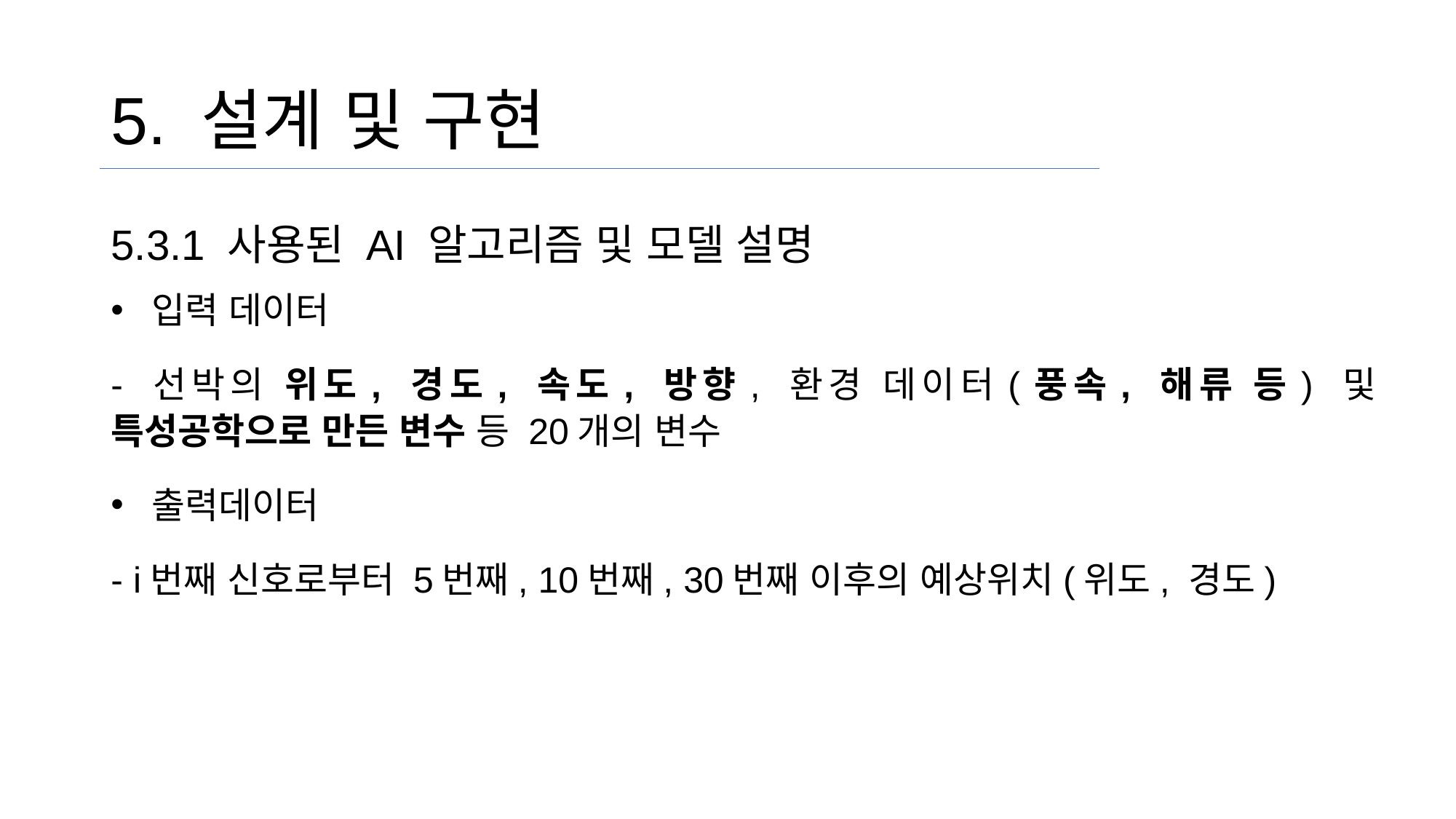

# 5. 설계 및 구현
5.3.1 사용된 AI 알고리즘 및 모델 설명
입력 데이터
- 선박의 위도, 경도, 속도, 방향, 환경 데이터(풍속, 해류 등) 및 특성공학으로 만든 변수 등 20개의 변수
출력데이터
- i번째 신호로부터 5번째, 10번째, 30번째 이후의 예상위치(위도, 경도)